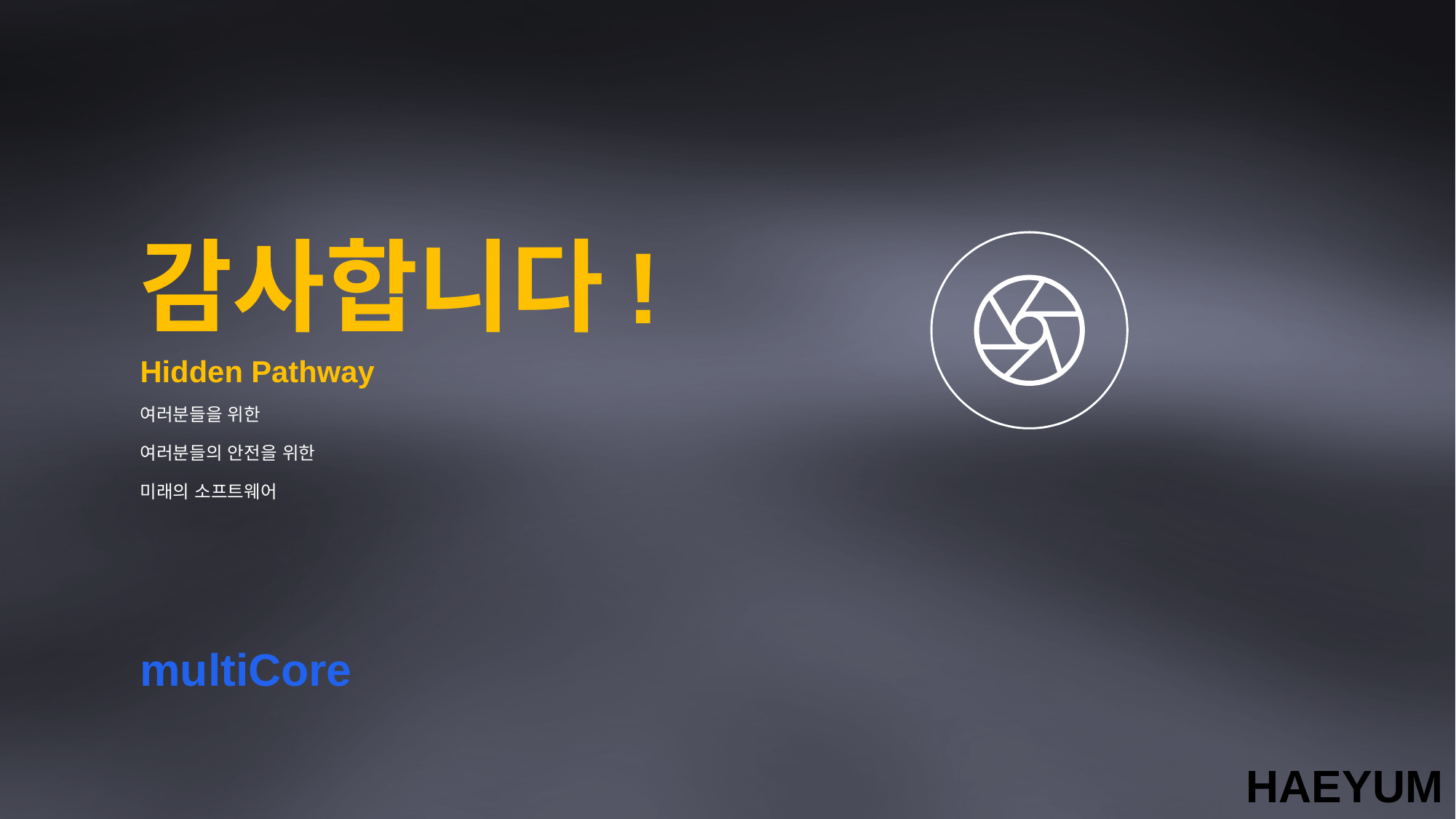

감사합니다!
Hidden Pathway
여러분들을 위한
여러분들의 안전을 위한
미래의 소프트웨어
multiCore
HAEYUM